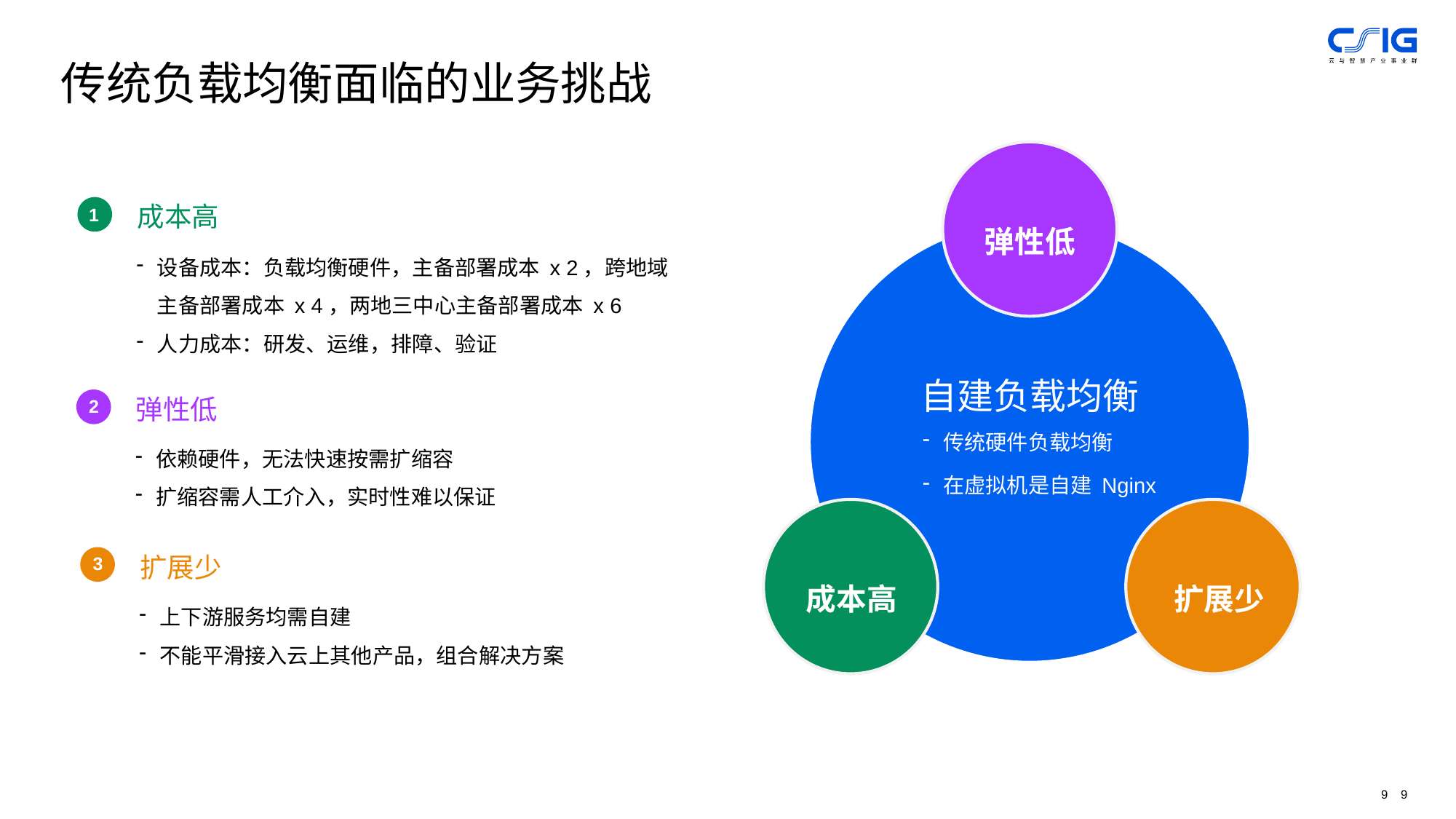

传统负载均衡面临的业务挑战

成本高

1
弹性低

设备成本：负载均衡硬件，主备部署成本 x 2，跨地域主备部署成本 x 4，两地三中心主备部署成本 x 6
人力成本：研发、运维，排障、验证
自建负载均衡
弹性低

2
传统硬件负载均衡
在虚拟机是自建 Nginx
依赖硬件，无法快速按需扩缩容
扩缩容需人工介入，实时性难以保证

扩展少

3
成本高
扩展少
上下游服务均需自建
不能平滑接入云上其他产品，组合解决方案
9
9